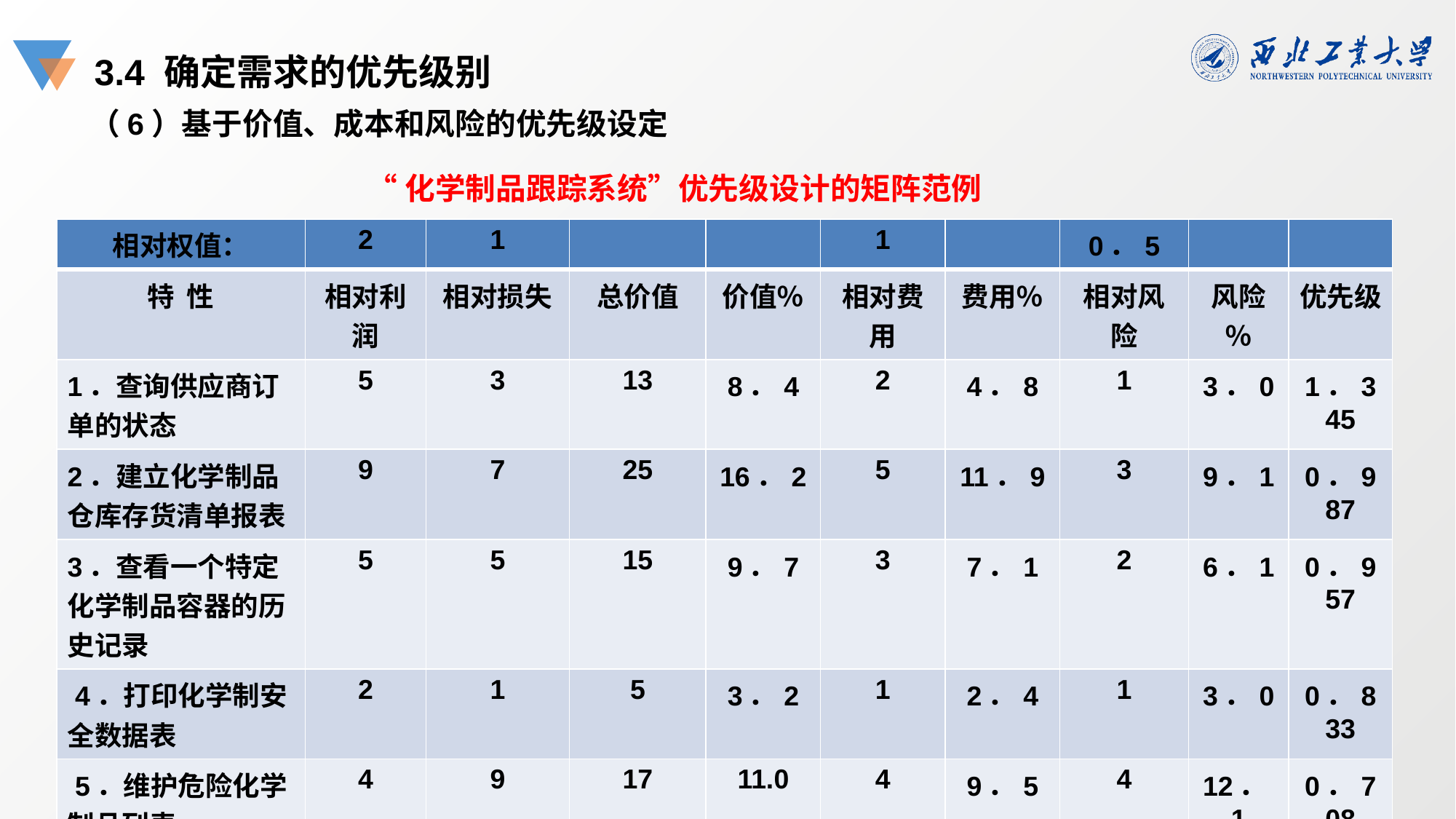

3.4 确定需求的优先级别
（6）基于价值、成本和风险的优先级设定
“化学制品跟踪系统”优先级设计的矩阵范例
| 相对权值： | 2 | 1 |  |  | 1 |  | 0．5 |  |  |
| --- | --- | --- | --- | --- | --- | --- | --- | --- | --- |
| 特 性 | 相对利润 | 相对损失 | 总价值 | 价值％ | 相对费用 | 费用％ | 相对风险 | 风险％ | 优先级 |
| 1．查询供应商订单的状态 | 5 | 3 | 13 | 8．4 | 2 | 4．8 | 1 | 3．0 | 1．345 |
| 2．建立化学制品仓库存货清单报表 | 9 | 7 | 25 | 16．2 | 5 | 11．9 | 3 | 9．1 | 0．987 |
| 3．查看一个特定化学制品容器的历史记录 | 5 | 5 | 15 | 9．7 | 3 | 7．1 | 2 | 6．1 | 0．957 |
| 4．打印化学制安全数据表 | 2 | 1 | 5 | 3．2 | 1 | 2．4 | 1 | 3．0 | 0．833 |
| 5．维护危险化学制品列表 | 4 | 9 | 17 | 11.0 | 4 | 9．5 | 4 | 12．1 | 0．708 |
59